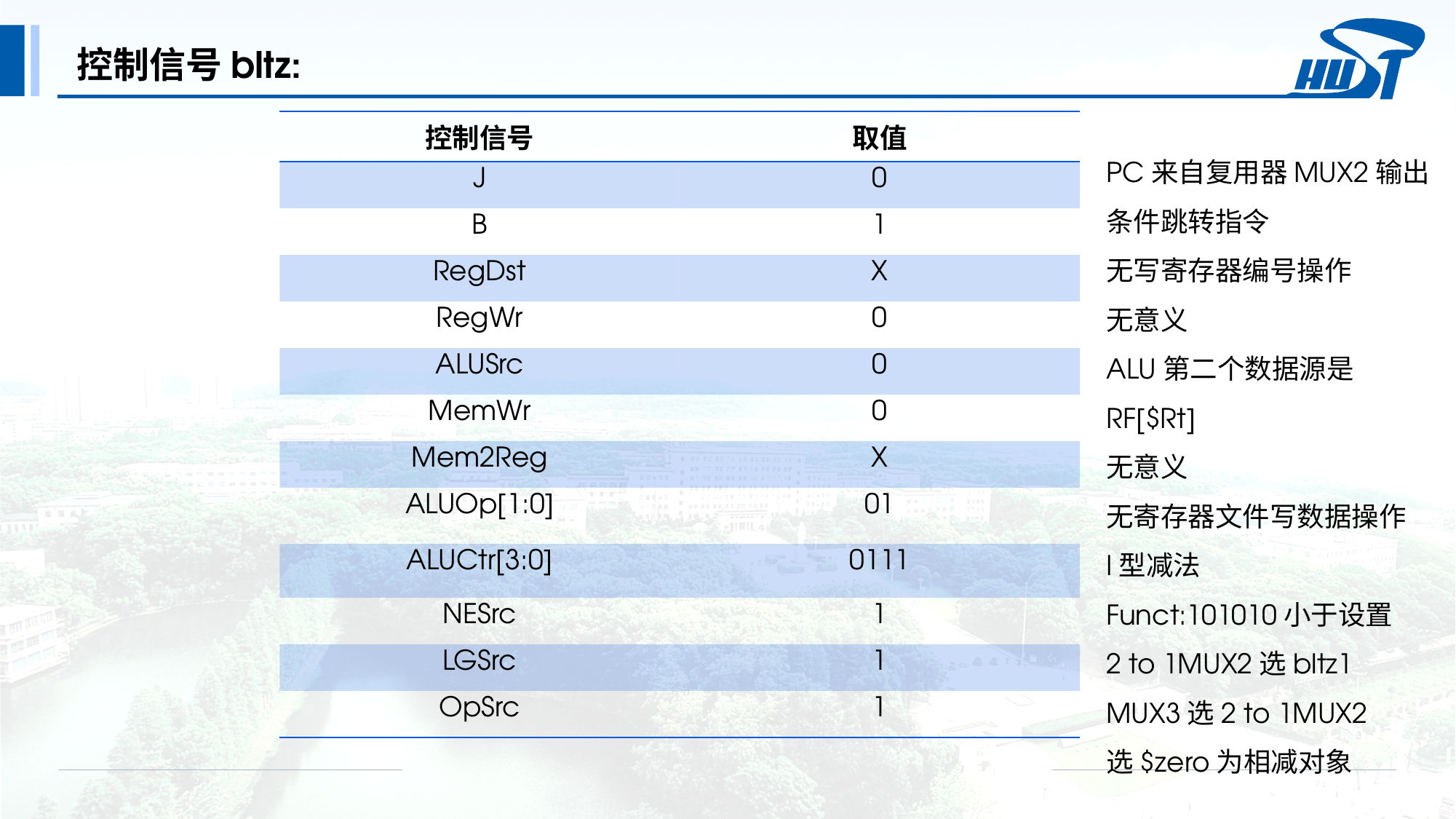

控制信号bltz:
| 控制信号 | 取值 |
| --- | --- |
| J | 0 |
| B | 1 |
| RegDst | X |
| RegWr | 0 |
| ALUSrc | 0 |
| MemWr | 0 |
| Mem2Reg | X |
| ALUOp[1:0] | 01 |
| ALUCtr[3:0] | 0111 |
| NESrc | 1 |
| LGSrc | 1 |
| OpSrc | 1 |
PC来自复用器MUX2输出
条件跳转指令
无写寄存器编号操作
无意义
ALU第二个数据源是RF[$Rt]
无意义
无寄存器文件写数据操作
I型减法
Funct:101010小于设置
2 to 1MUX2选bltz1
MUX3选2 to 1MUX2
选$zero为相减对象